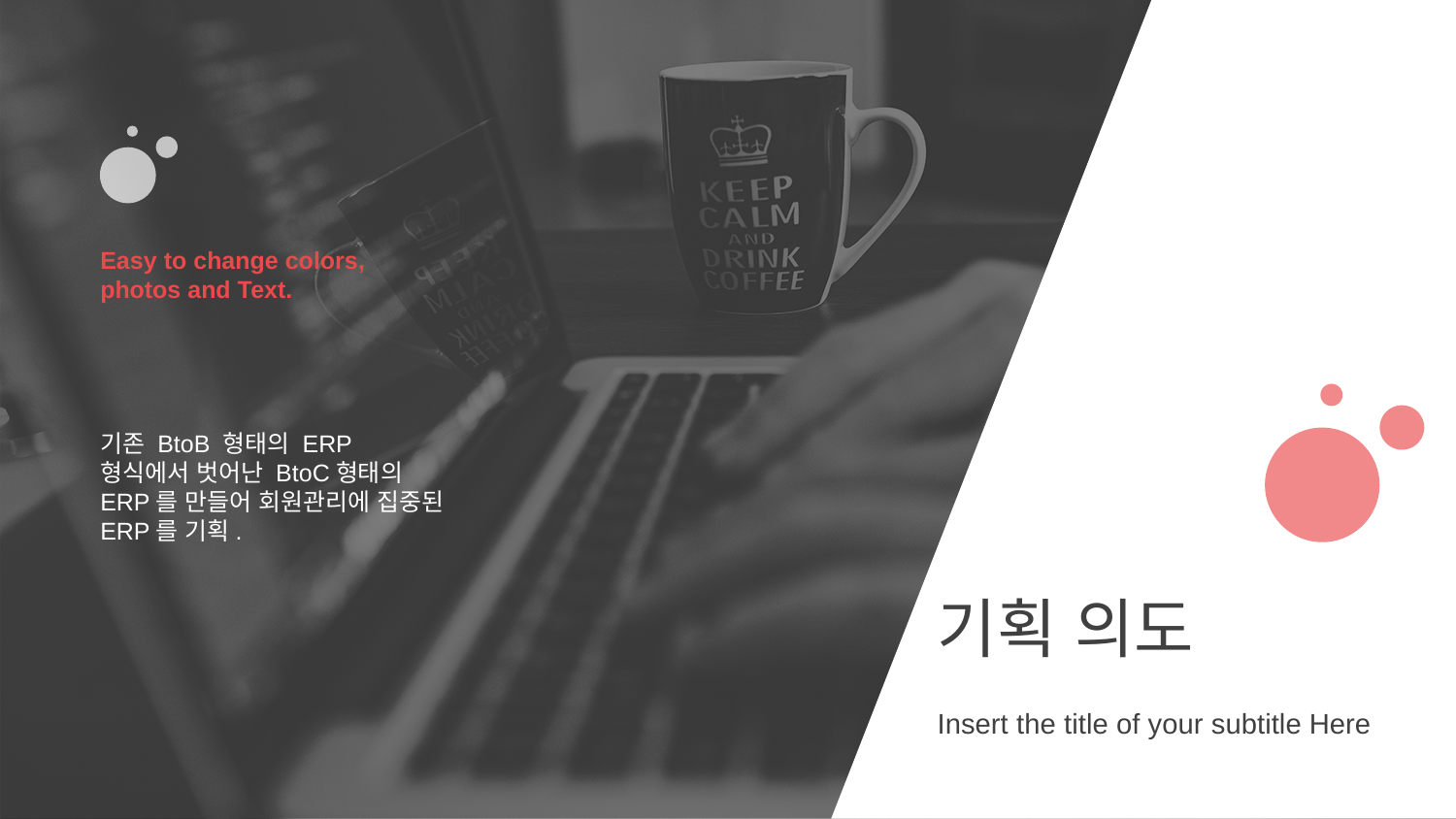

Easy to change colors, photos and Text.
기존 BtoB 형태의 ERP 형식에서 벗어난 BtoC형태의 ERP를 만들어 회원관리에 집중된 ERP를 기획.

기획 의도
Insert the title of your subtitle Here